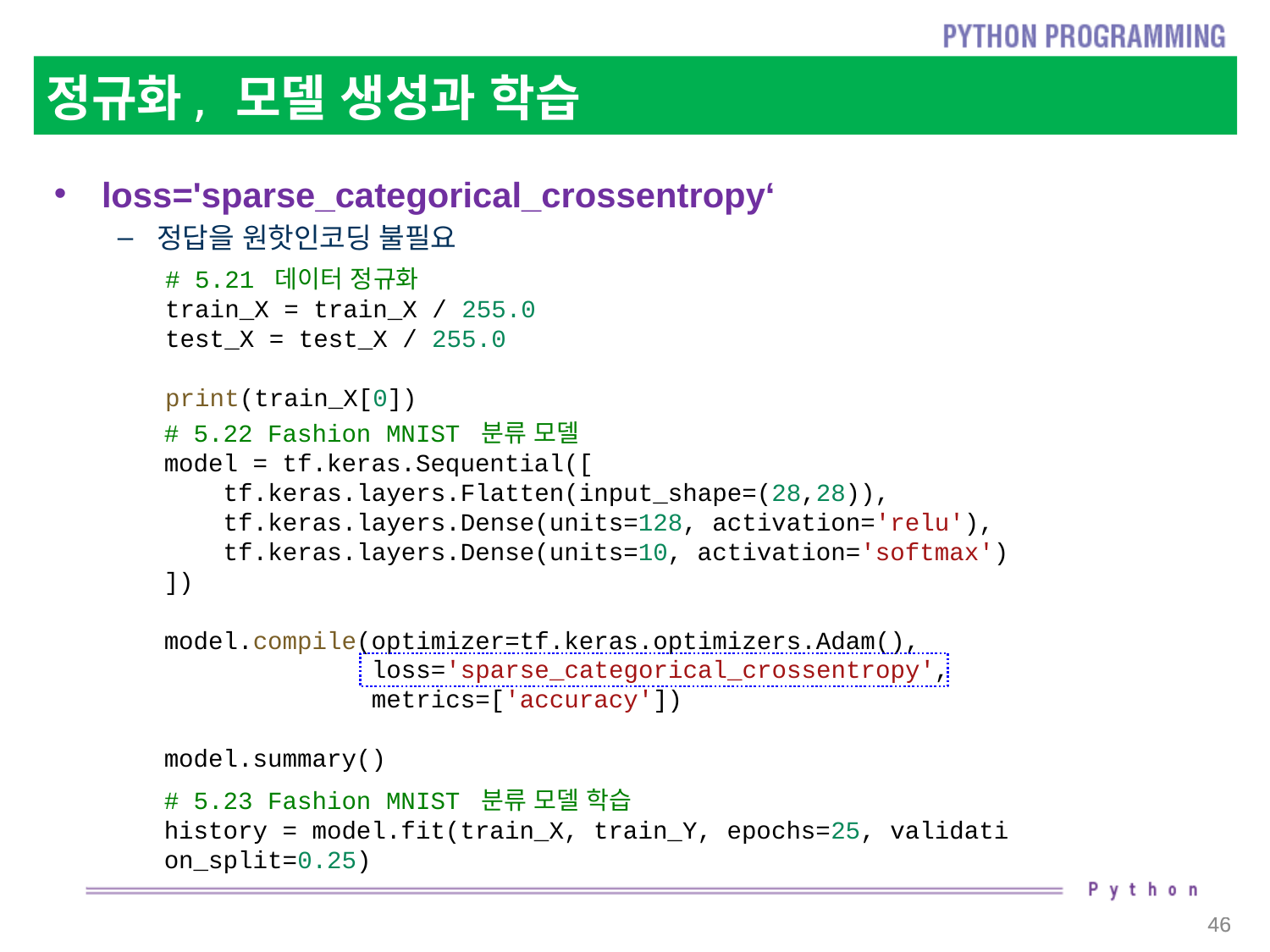

# 정규화, 모델 생성과 학습
loss='sparse_categorical_crossentropy‘
정답을 원핫인코딩 불필요
# 5.21 데이터 정규화
train_X = train_X / 255.0
test_X = test_X / 255.0
print(train_X[0])
# 5.22 Fashion MNIST 분류 모델
model = tf.keras.Sequential([
    tf.keras.layers.Flatten(input_shape=(28,28)),
    tf.keras.layers.Dense(units=128, activation='relu'),
    tf.keras.layers.Dense(units=10, activation='softmax')
])
model.compile(optimizer=tf.keras.optimizers.Adam(),
              loss='sparse_categorical_crossentropy',
              metrics=['accuracy'])
model.summary()

# 5.23 Fashion MNIST 분류 모델 학습
history = model.fit(train_X, train_Y, epochs=25, validation_split=0.25)
46